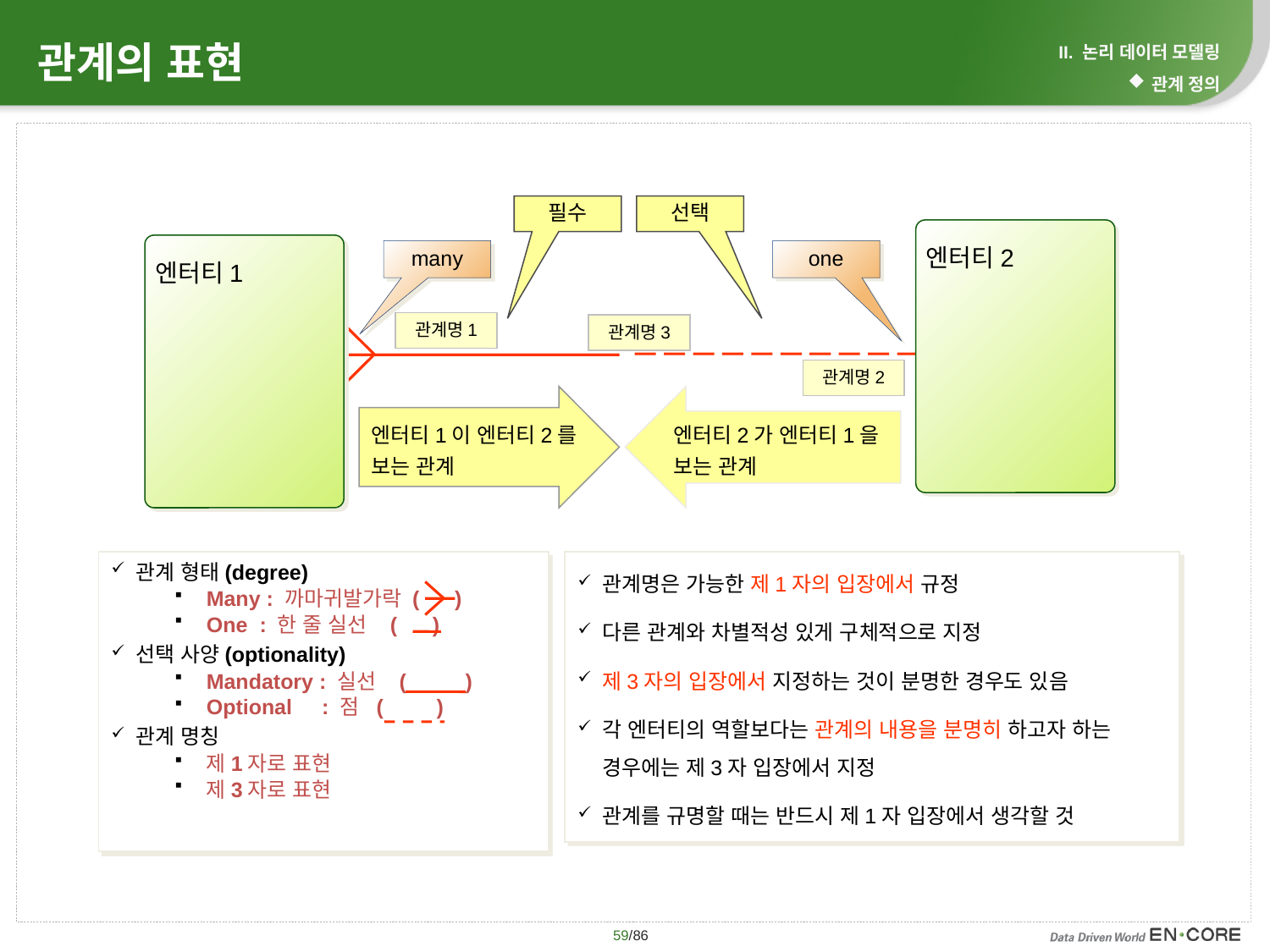

# 관계의 표현
II. 논리 데이터 모델링
관계 정의
필수
선택
엔터티2

엔터티1

many
one
관계명1
관계명3

관계명2
엔터티1이 엔터티2를
보는 관계
엔터티2가 엔터티1을
보는 관계

관계명은 가능한 제1자의 입장에서 규정
다른 관계와 차별적성 있게 구체적으로 지정
제3자의 입장에서 지정하는 것이 분명한 경우도 있음
각 엔터티의 역할보다는 관계의 내용을 분명히 하고자 하는 경우에는 제3자 입장에서 지정
관계를 규명할 때는 반드시 제1자 입장에서 생각할 것
관계 형태(degree)
Many : 까마귀발가락 (      )
One  : 한 줄 실선   (      )
선택 사양(optionality)
Mandatory : 실선   (          )
Optional     : 점  (         )
관계 명칭
제1자로 표현
제3자로 표현